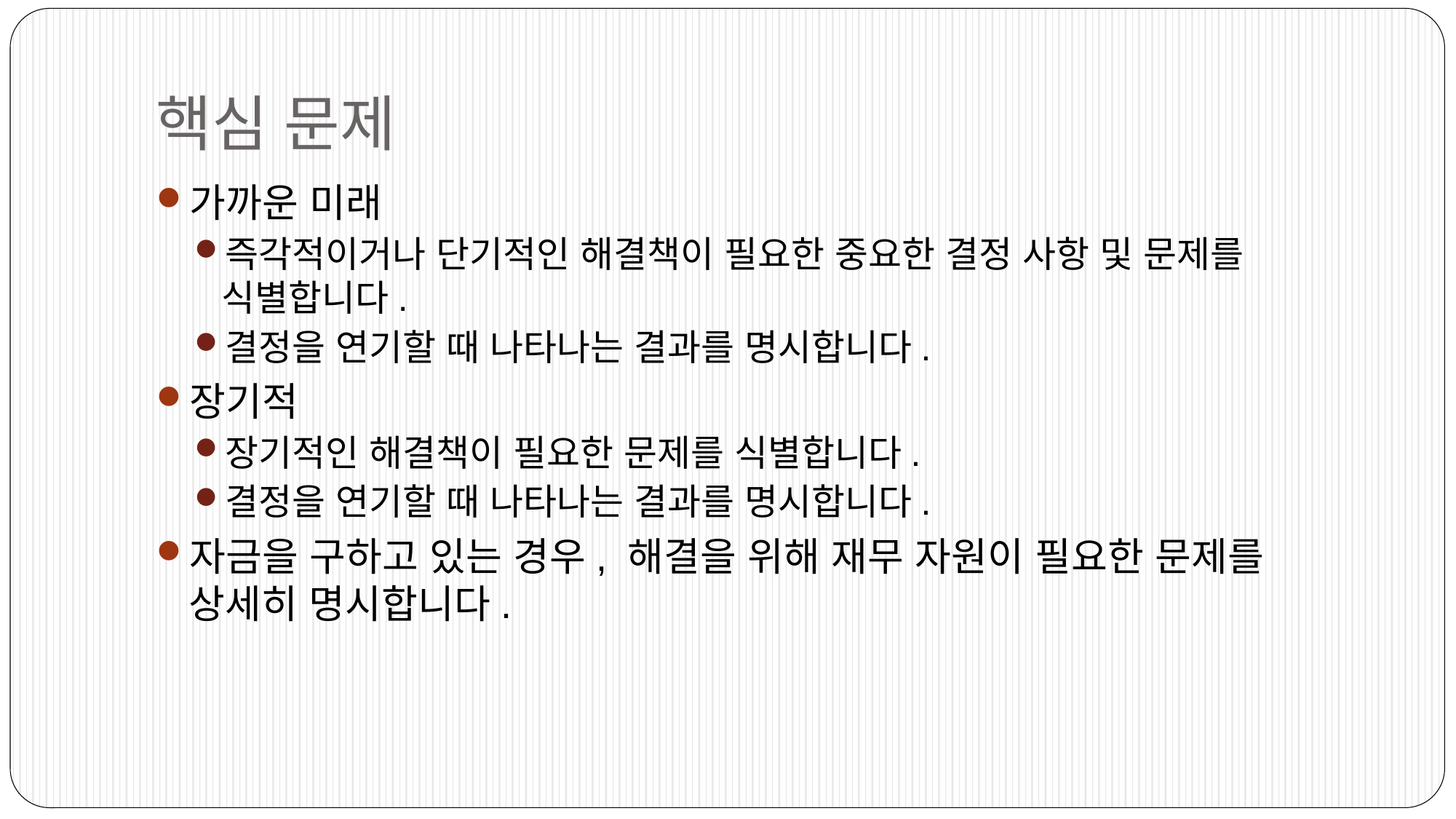

# 핵심 문제
가까운 미래
즉각적이거나 단기적인 해결책이 필요한 중요한 결정 사항 및 문제를 식별합니다.
결정을 연기할 때 나타나는 결과를 명시합니다.
장기적
장기적인 해결책이 필요한 문제를 식별합니다.
결정을 연기할 때 나타나는 결과를 명시합니다.
자금을 구하고 있는 경우, 해결을 위해 재무 자원이 필요한 문제를 상세히 명시합니다.